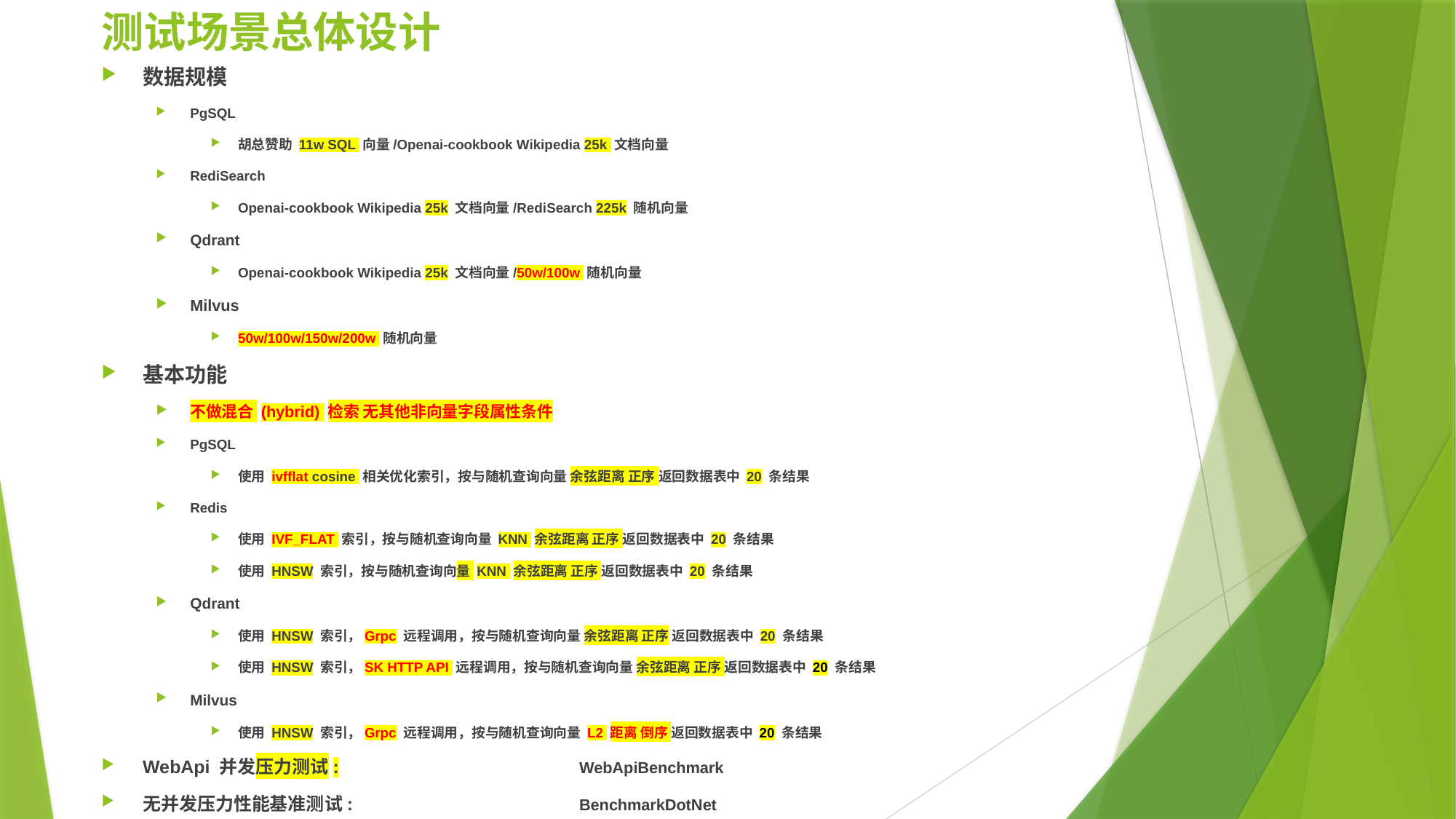

# 测试场景总体设计
数据规模
PgSQL
胡总赞助 11w SQL 向量/Openai-cookbook Wikipedia 25k 文档向量
RediSearch
Openai-cookbook Wikipedia 25k 文档向量/RediSearch 225k 随机向量
Qdrant
Openai-cookbook Wikipedia 25k 文档向量/50w/100w 随机向量
Milvus
50w/100w/150w/200w 随机向量
基本功能
不做混合 (hybrid) 检索 无其他非向量字段属性条件
PgSQL
使用 ivfflat cosine 相关优化索引，按与随机查询向量 余弦距离 正序 返回数据表中 20 条结果
Redis
使用 IVF_FLAT 索引，按与随机查询向量 KNN 余弦距离 正序 返回数据表中 20 条结果
使用 HNSW 索引，按与随机查询向量 KNN 余弦距离 正序 返回数据表中 20 条结果
Qdrant
使用 HNSW 索引，Grpc 远程调用，按与随机查询向量 余弦距离 正序 返回数据表中 20 条结果
使用 HNSW 索引，SK HTTP API 远程调用，按与随机查询向量 余弦距离 正序 返回数据表中 20 条结果
Milvus
使用 HNSW 索引，Grpc 远程调用，按与随机查询向量 L2 距离 倒序 返回数据表中 20 条结果
WebApi 并发压力测试:			WebApiBenchmark
无并发压力性能基准测试:			BenchmarkDotNet